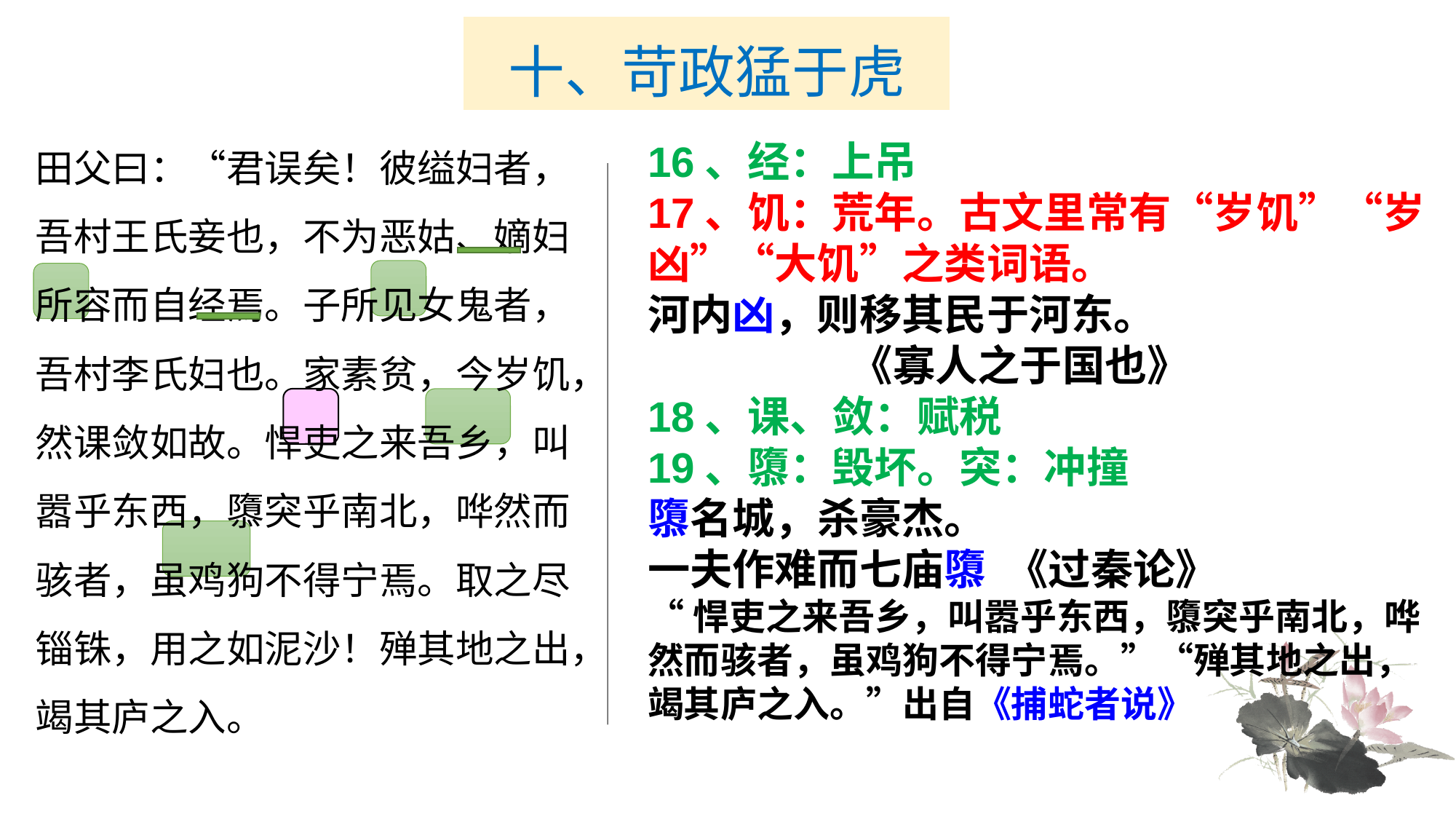

# 十、苛政猛于虎
田父曰：“君误矣！彼缢妇者，吾村王氏妾也，不为恶姑、嫡妇所容而自经焉。子所见女鬼者，吾村李氏妇也。家素贫，今岁饥，然课敛如故。悍吏之来吾乡，叫嚣乎东西，隳突乎南北，哗然而骇者，虽鸡狗不得宁焉。取之尽锱铢，用之如泥沙！殚其地之出，竭其庐之入。
16、经：上吊
17、饥：荒年。古文里常有“岁饥”“岁凶”“大饥”之类词语。
河内凶，则移其民于河东。
                    《寡人之于国也》
18、课、敛：赋税
19、隳：毁坏。突：冲撞
隳名城，杀豪杰。
一夫作难而七庙隳  《过秦论》
“悍吏之来吾乡，叫嚣乎东西，隳突乎南北，哗然而骇者，虽鸡狗不得宁焉。”“殚其地之出，竭其庐之入。”出自《捕蛇者说》